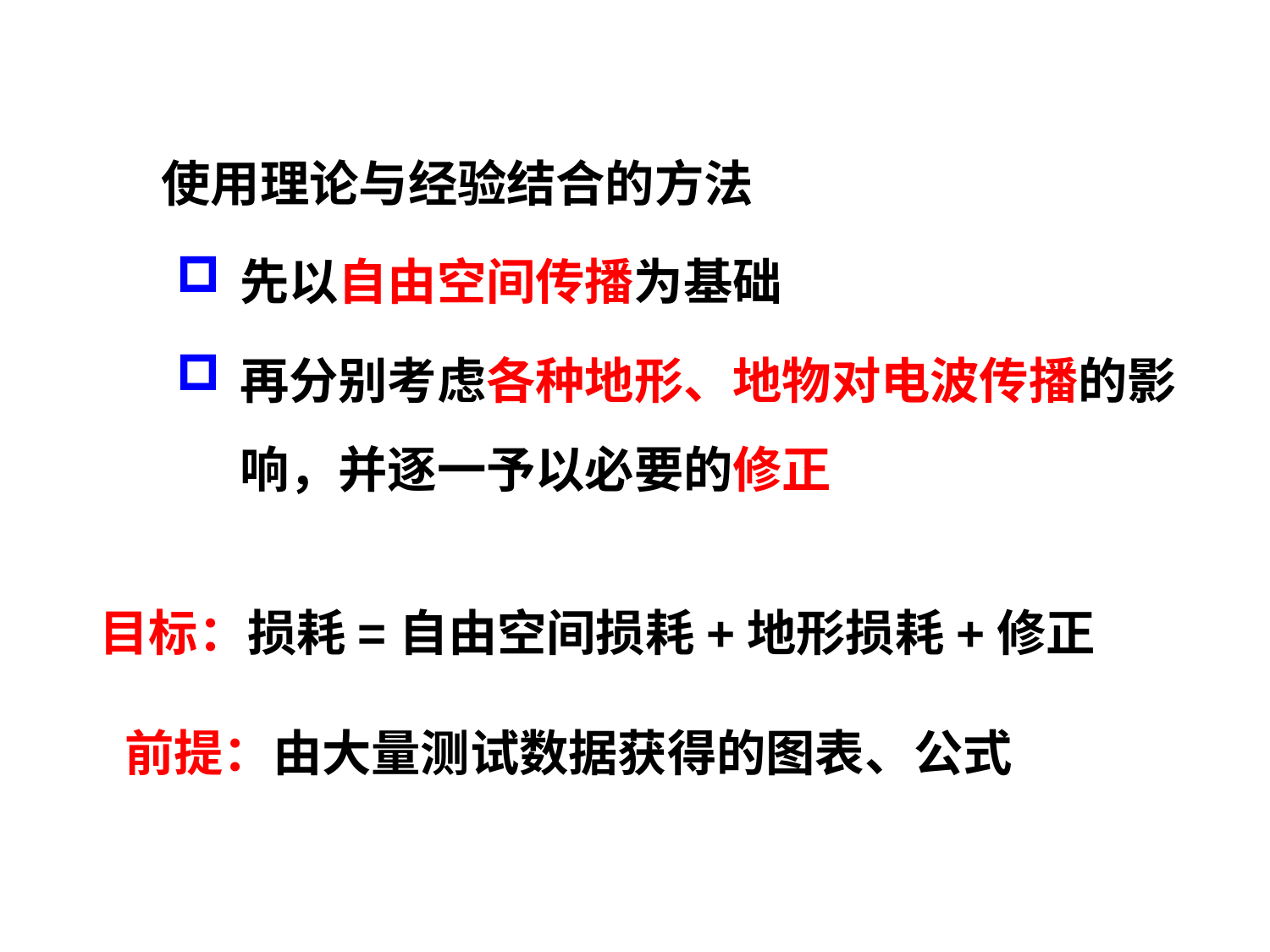

# 二、电波传播损耗预测方法
  使用理论与经验结合的方法
先以自由空间传播为基础
再分别考虑各种地形、地物对电波传播的影响，并逐一予以必要的修正
目标：损耗=自由空间损耗+地形损耗+修正
前提：由大量测试数据获得的图表、公式